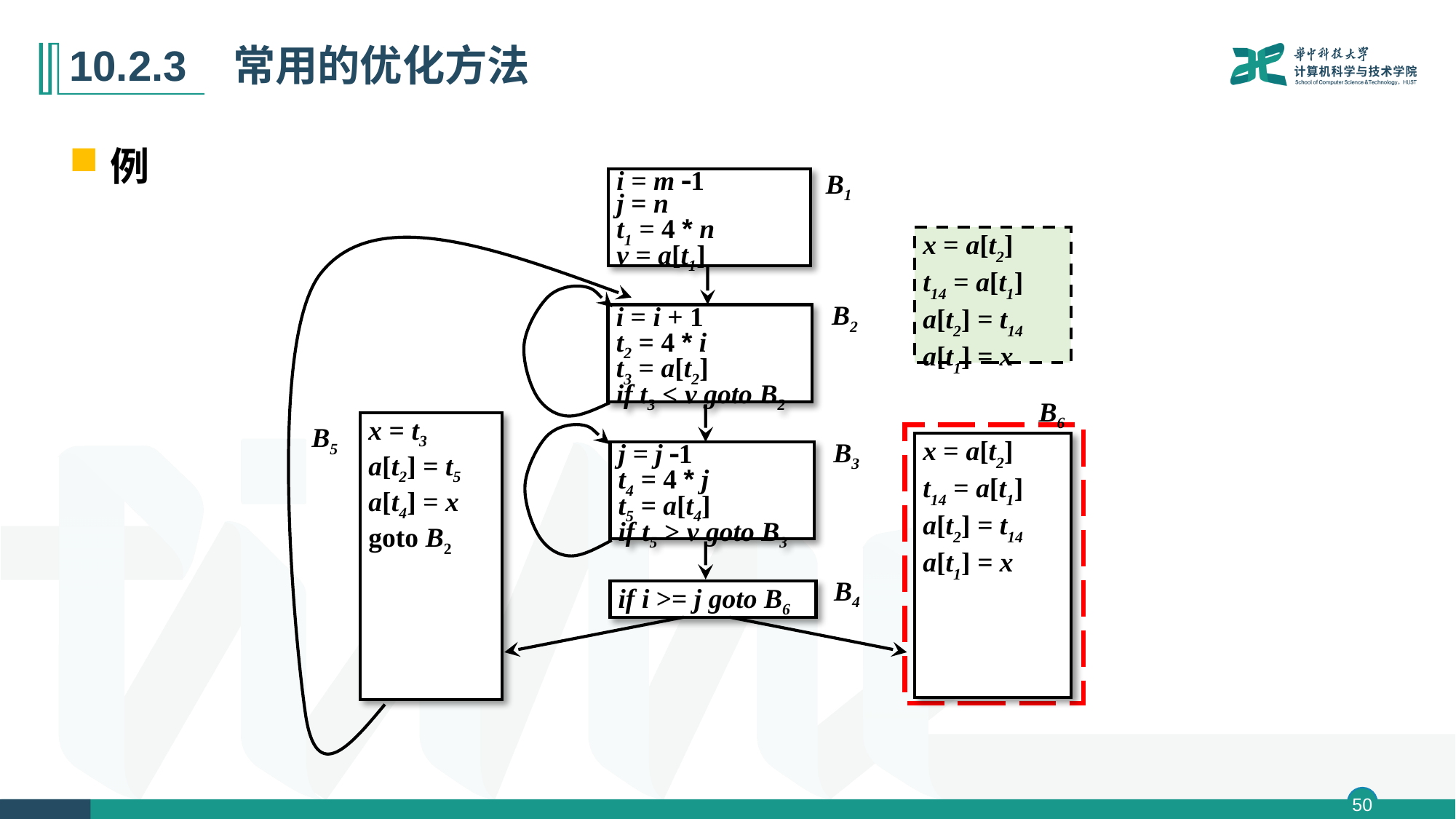

# 10.2.3   常用的优化方法
例
B1
i = m −1
j = n
t1 = 4 * n
v = a[t1]
x = a[t2]
t14 = a[t1]
a[t2] = t14
a[t1] = x

B2
i = i + 1
t2 = 4 * i
t3 = a[t2]
if t3 < v goto B2
B6

x = t3
a[t2] = t5
a[t4] = x
goto B2
B5

B3
x = a[t2]
t14 = a[t1]
a[t2] = t14
a[t1] = x
j = j −1
t4 = 4 * j
t5 = a[t4]
if t5 > v goto B3

B4
if i >= j goto B6